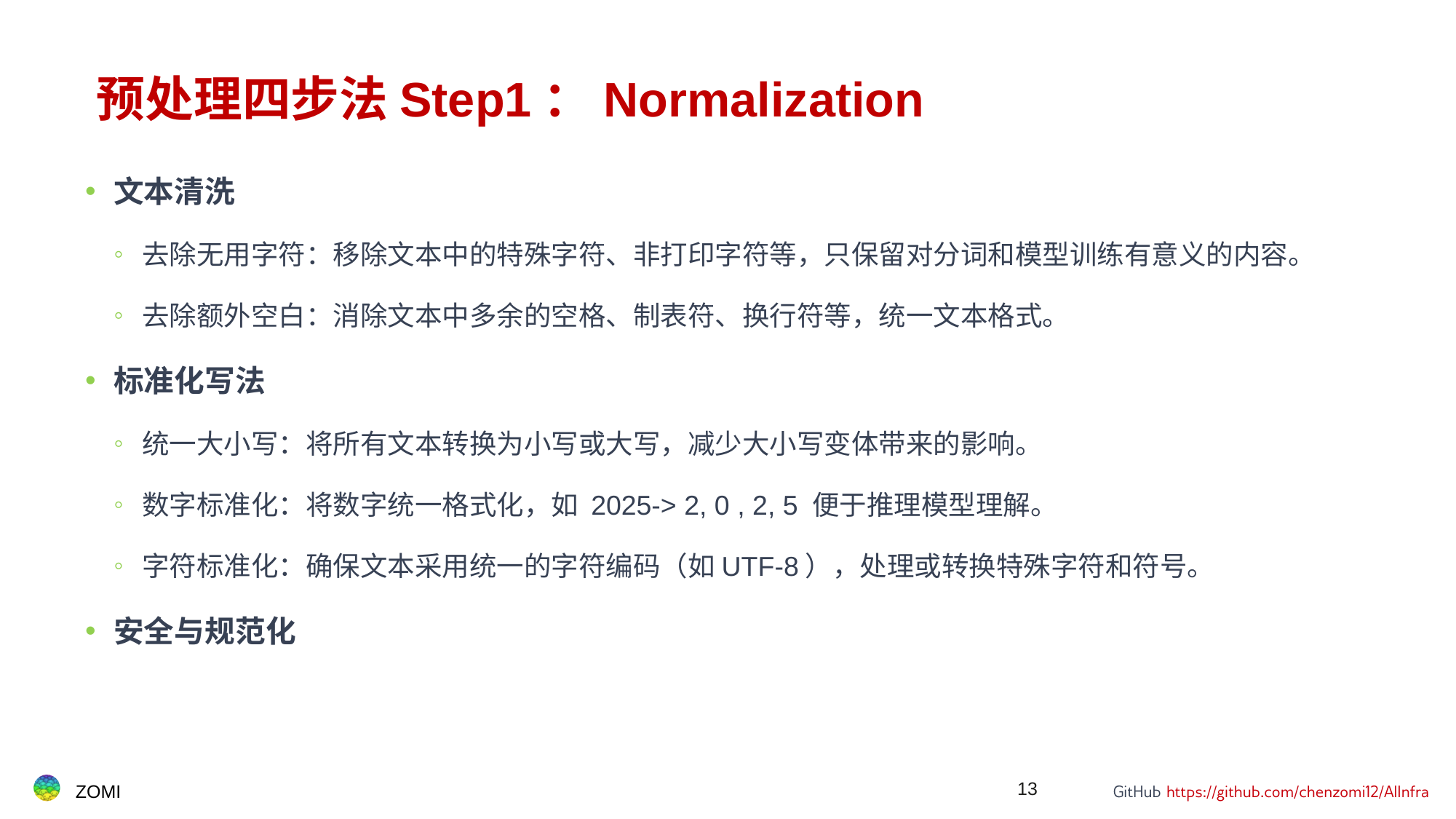

# ​​预处理四步法Step1：Normalization
文本清洗
去除无用字符：移除文本中的特殊字符、非打印字符等，只保留对分词和模型训练有意义的内容。
去除额外空白：消除文本中多余的空格、制表符、换行符等，统一文本格式。
标准化写法
统一大小写：将所有文本转换为小写或大写，减少大小写变体带来的影响。
数字标准化：将数字统一格式化，如 2025-> 2, 0 , 2, 5 便于推理模型理解。
字符标准化：确保文本采用统一的字符编码（如UTF-8），处理或转换特殊字符和符号。
安全与规范化